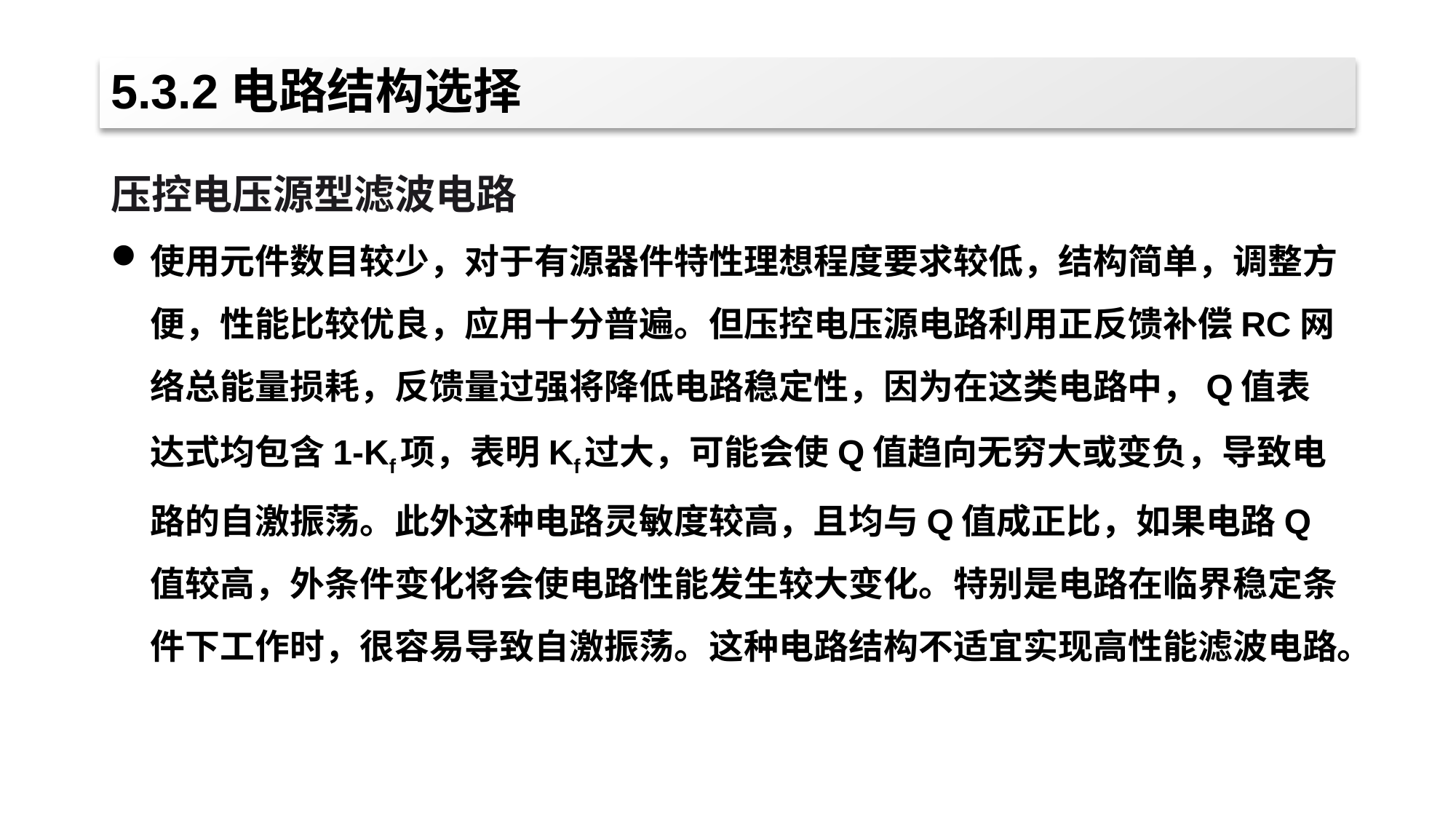

# 5.3.2电路结构选择
压控电压源型滤波电路
使用元件数目较少，对于有源器件特性理想程度要求较低，结构简单，调整方便，性能比较优良，应用十分普遍。但压控电压源电路利用正反馈补偿RC网络总能量损耗，反馈量过强将降低电路稳定性，因为在这类电路中，Q值表达式均包含1-Kf项，表明Kf过大，可能会使Q值趋向无穷大或变负，导致电路的自激振荡。此外这种电路灵敏度较高，且均与Q值成正比，如果电路Q值较高，外条件变化将会使电路性能发生较大变化。特别是电路在临界稳定条件下工作时，很容易导致自激振荡。这种电路结构不适宜实现高性能滤波电路。